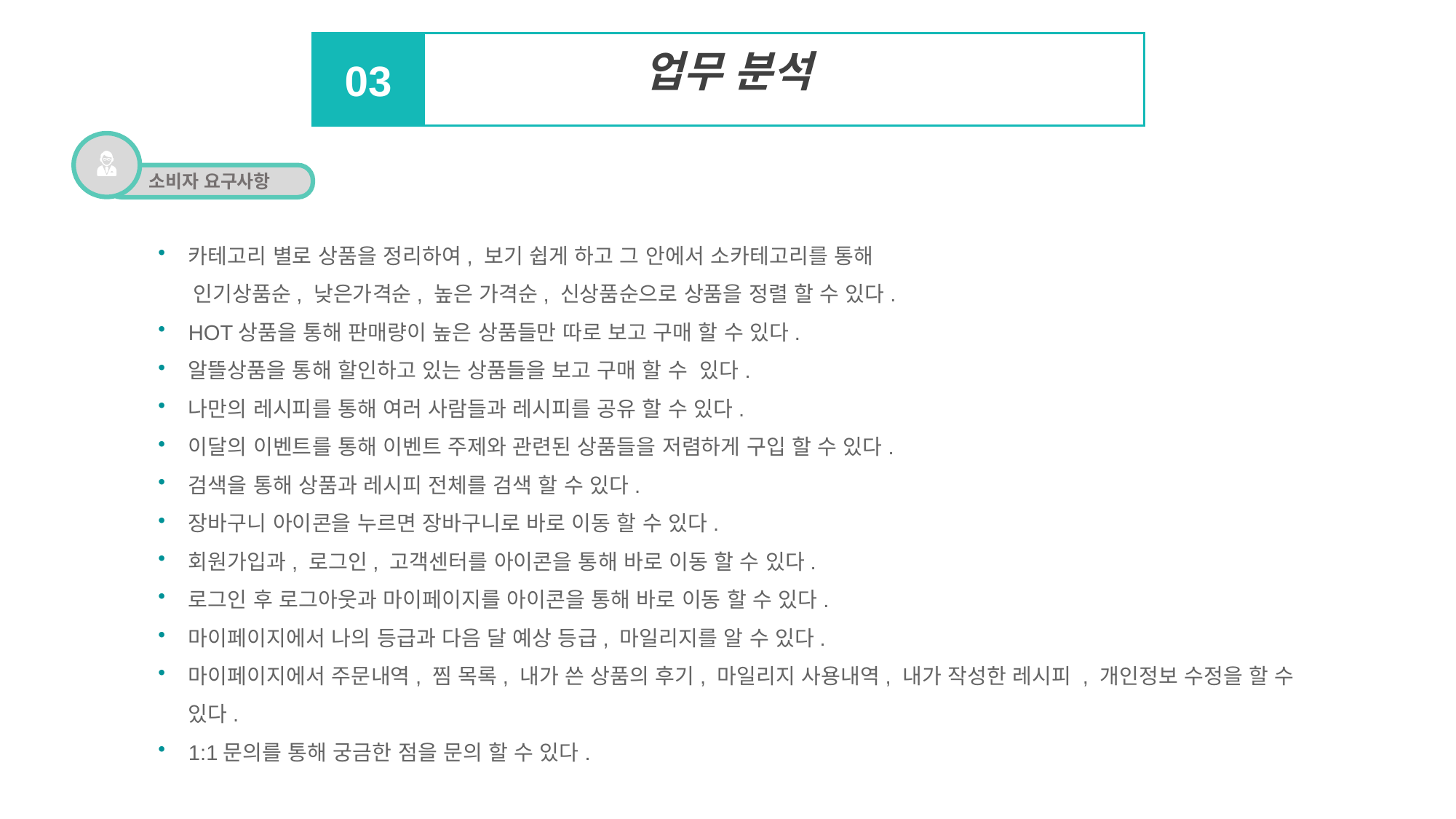

업무 분석

03

소비자 요구사항
카테고리 별로 상품을 정리하여, 보기 쉽게 하고 그 안에서 소카테고리를 통해
     인기상품순, 낮은가격순, 높은 가격순, 신상품순으로 상품을 정렬 할 수 있다.
HOT상품을 통해 판매량이 높은 상품들만 따로 보고 구매 할 수 있다.
알뜰상품을 통해 할인하고 있는 상품들을 보고 구매 할 수  있다.
나만의 레시피를 통해 여러 사람들과 레시피를 공유 할 수 있다.
이달의 이벤트를 통해 이벤트 주제와 관련된 상품들을 저렴하게 구입 할 수 있다.
검색을 통해 상품과 레시피 전체를 검색 할 수 있다.
장바구니 아이콘을 누르면 장바구니로 바로 이동 할 수 있다.
회원가입과, 로그인, 고객센터를 아이콘을 통해 바로 이동 할 수 있다.
로그인 후 로그아웃과 마이페이지를 아이콘을 통해 바로 이동 할 수 있다.
마이페이지에서 나의 등급과 다음 달 예상 등급, 마일리지를 알 수 있다.
마이페이지에서 주문내역, 찜 목록, 내가 쓴 상품의 후기, 마일리지 사용내역, 내가 작성한 레시피 , 개인정보 수정을 할 수 있다.
1:1문의를 통해 궁금한 점을 문의 할 수 있다.